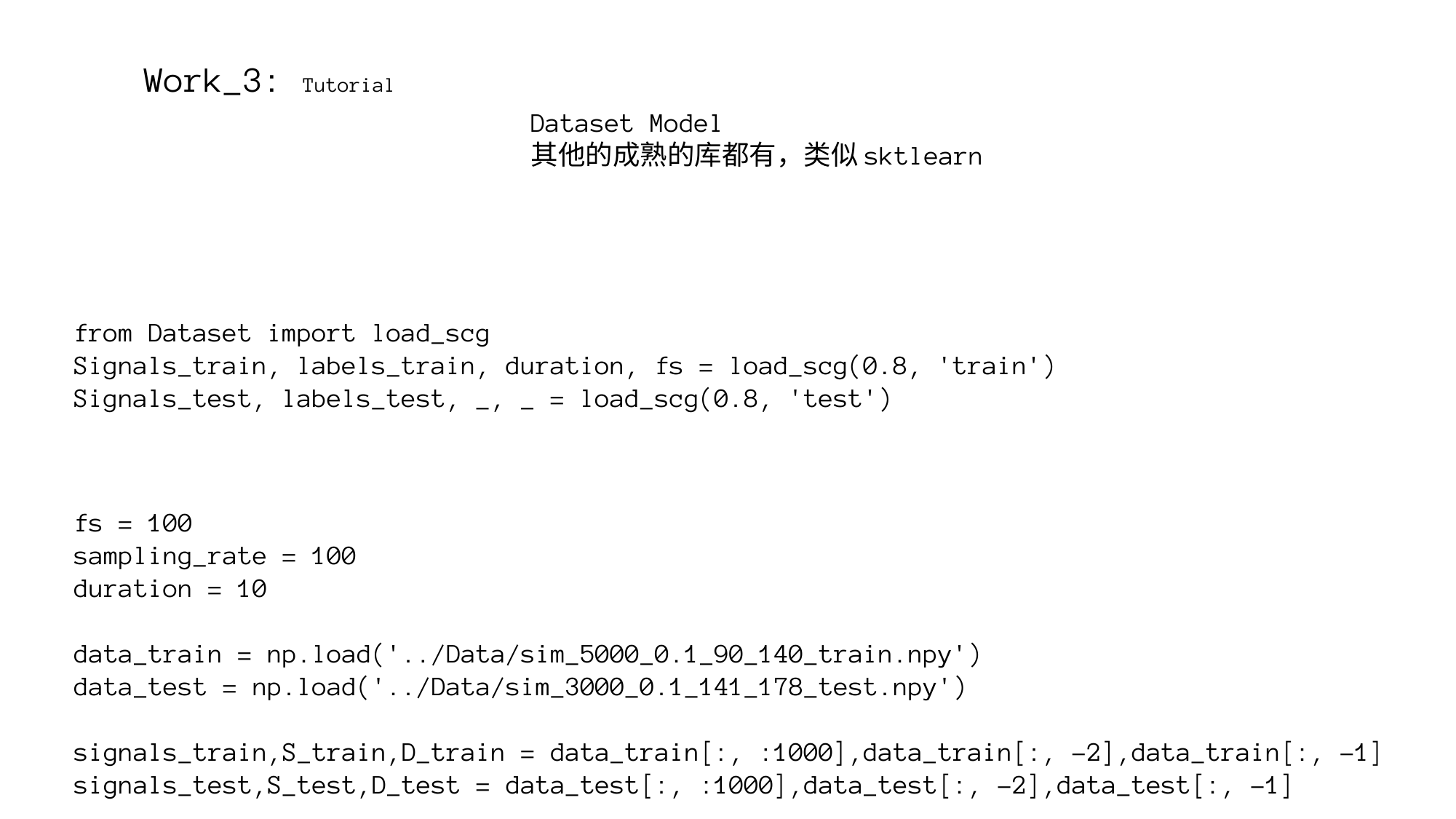

Work_3: Tutorial
Dataset Model
其他的成熟的库都有，类似sktlearn
from Dataset import load_scg
Signals_train, labels_train, duration, fs = load_scg(0.8, 'train')
Signals_test, labels_test, _, _ = load_scg(0.8, 'test')
fs = 100
sampling_rate = 100
duration = 10

data_train = np.load('../Data/sim_5000_0.1_90_140_train.npy')
data_test = np.load('../Data/sim_3000_0.1_141_178_test.npy')

signals_train,S_train,D_train = data_train[:, :1000],data_train[:, -2],data_train[:, -1]
signals_test,S_test,D_test = data_test[:, :1000],data_test[:, -2],data_test[:, -1]